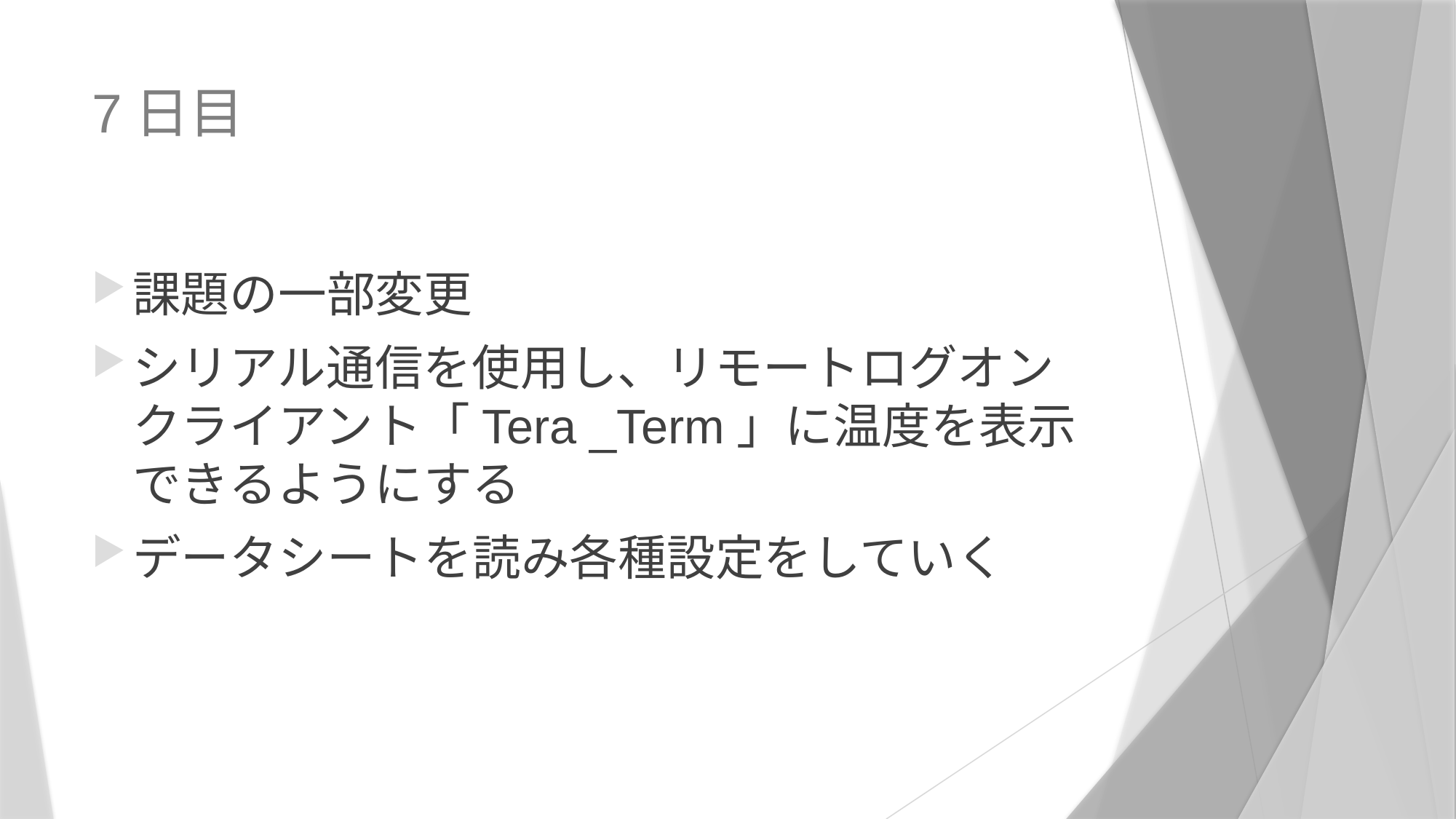

# 7日目
課題の一部変更
シリアル通信を使用し、リモートログオンクライアント「Tera _Term」に温度を表示できるようにする
データシートを読み各種設定をしていく